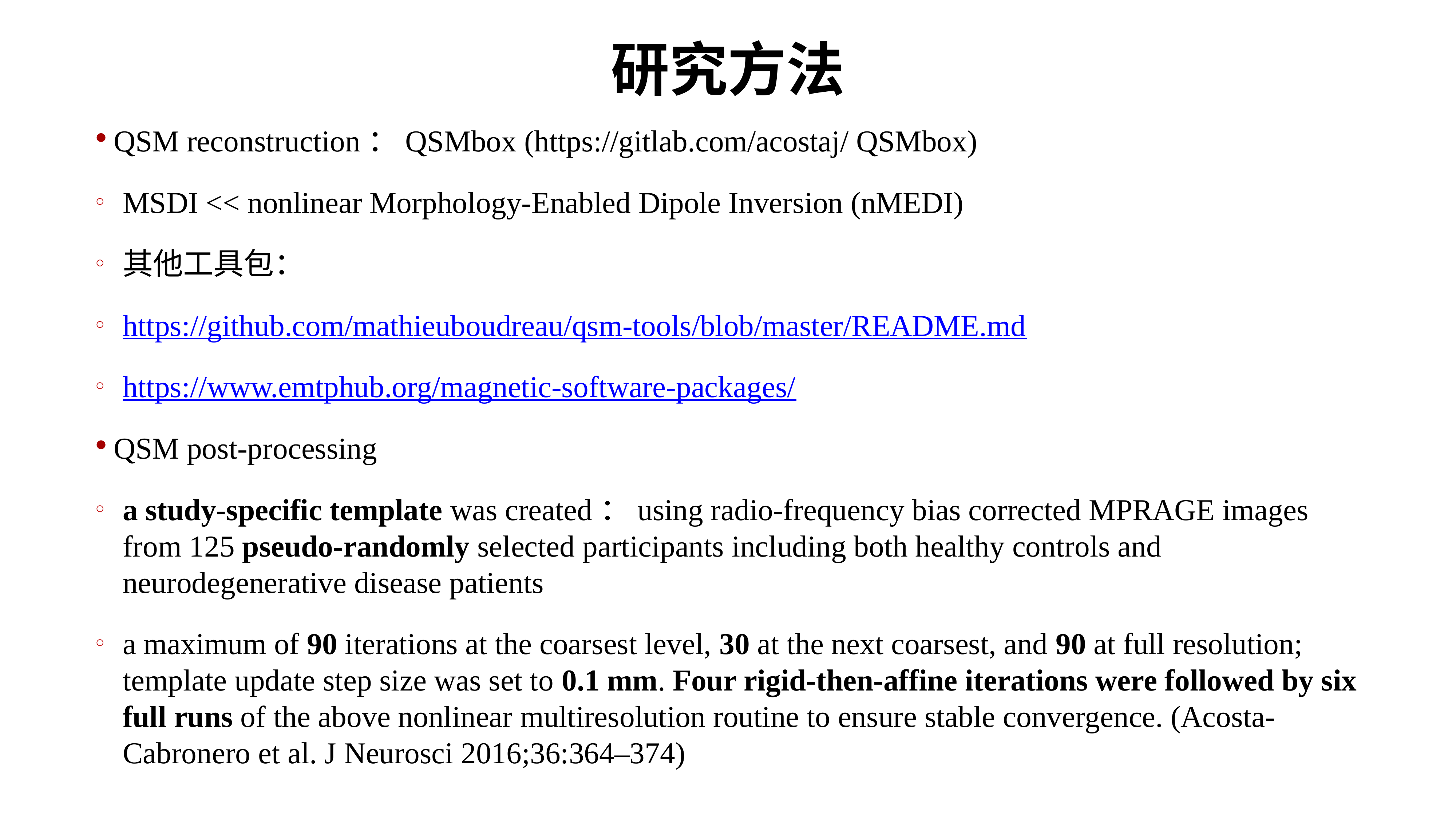

# 研究方法
QSM reconstruction：QSMbox (https://gitlab.com/acostaj/ QSMbox)
MSDI << nonlinear Morphology-Enabled Dipole Inversion (nMEDI)
其他工具包：
https://github.com/mathieuboudreau/qsm-tools/blob/master/README.md
https://www.emtphub.org/magnetic-software-packages/
QSM post-processing
a study-specific template was created：using radio-frequency bias corrected MPRAGE images from 125 pseudo-randomly selected participants including both healthy controls and neurodegenerative disease patients
a maximum of 90 iterations at the coarsest level, 30 at the next coarsest, and 90 at full resolution; template update step size was set to 0.1 mm. Four rigid-then-affine iterations were followed by six full runs of the above nonlinear multiresolution routine to ensure stable convergence. (Acosta-Cabronero et al. J Neurosci 2016;36:364–374)